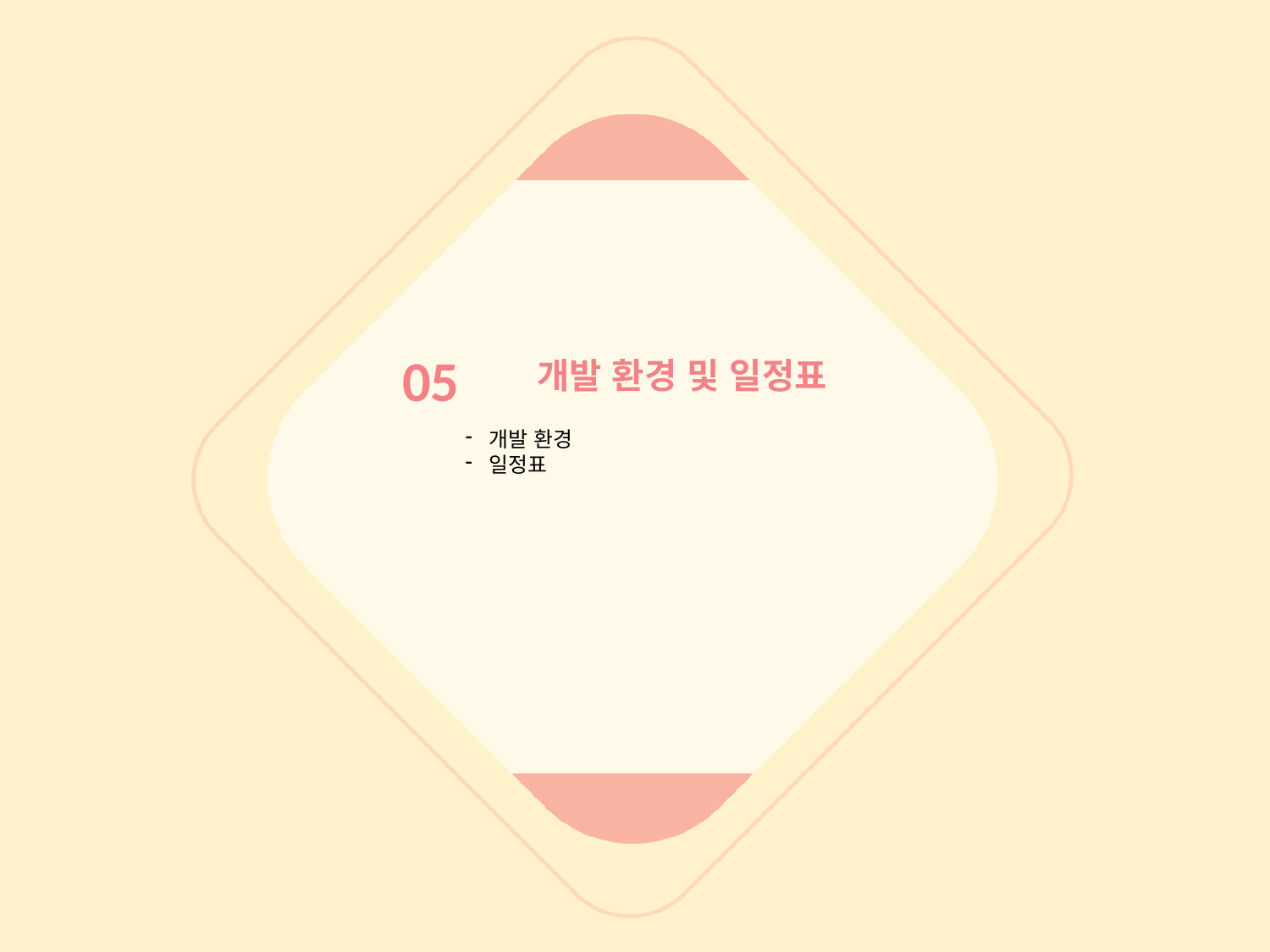

05
개발 환경 및 일정표
개발 환경
일정표